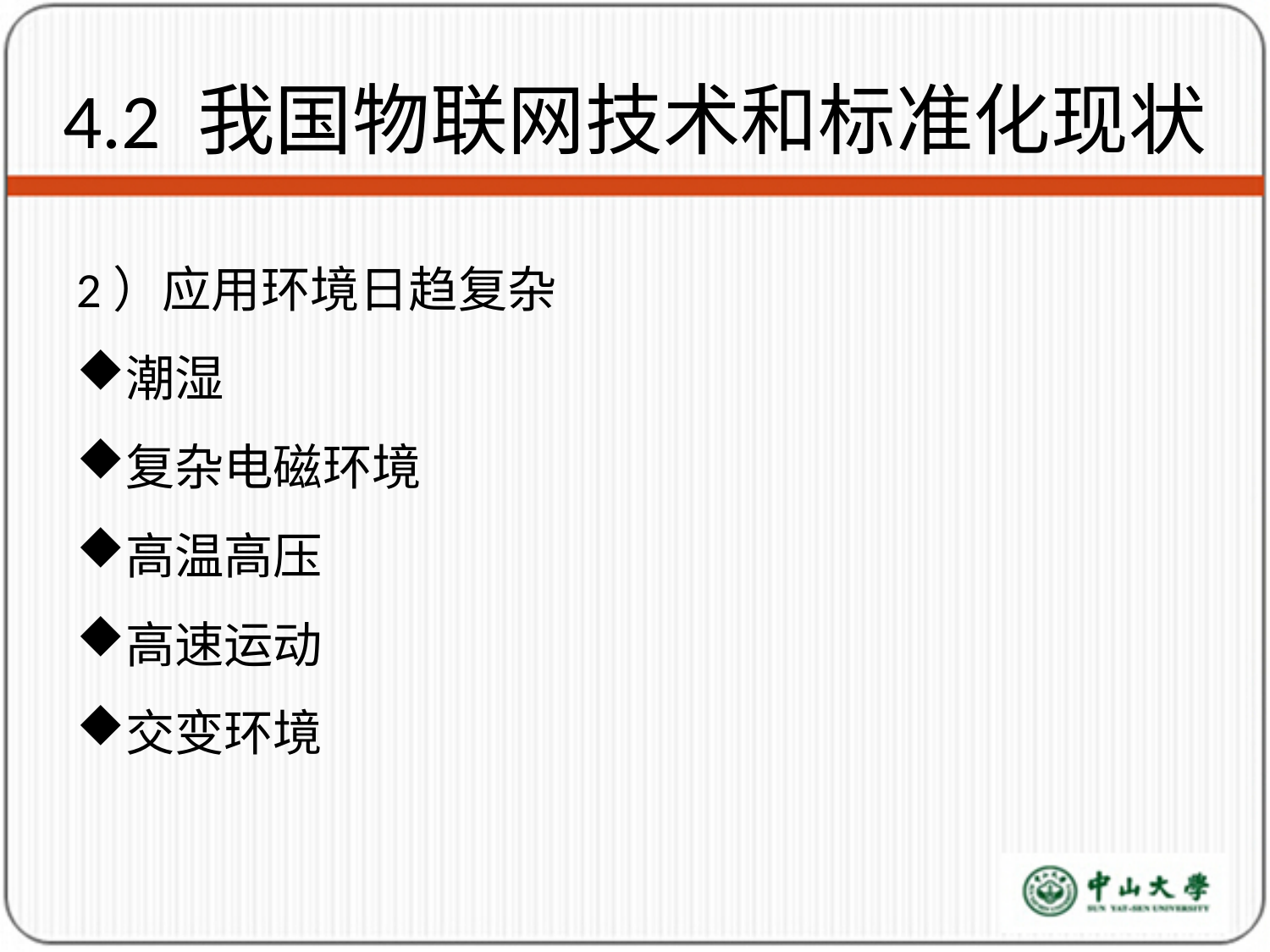

# 4.2 我国物联网技术和标准化现状
2）应用环境日趋复杂
潮湿
复杂电磁环境
高温高压
高速运动
交变环境